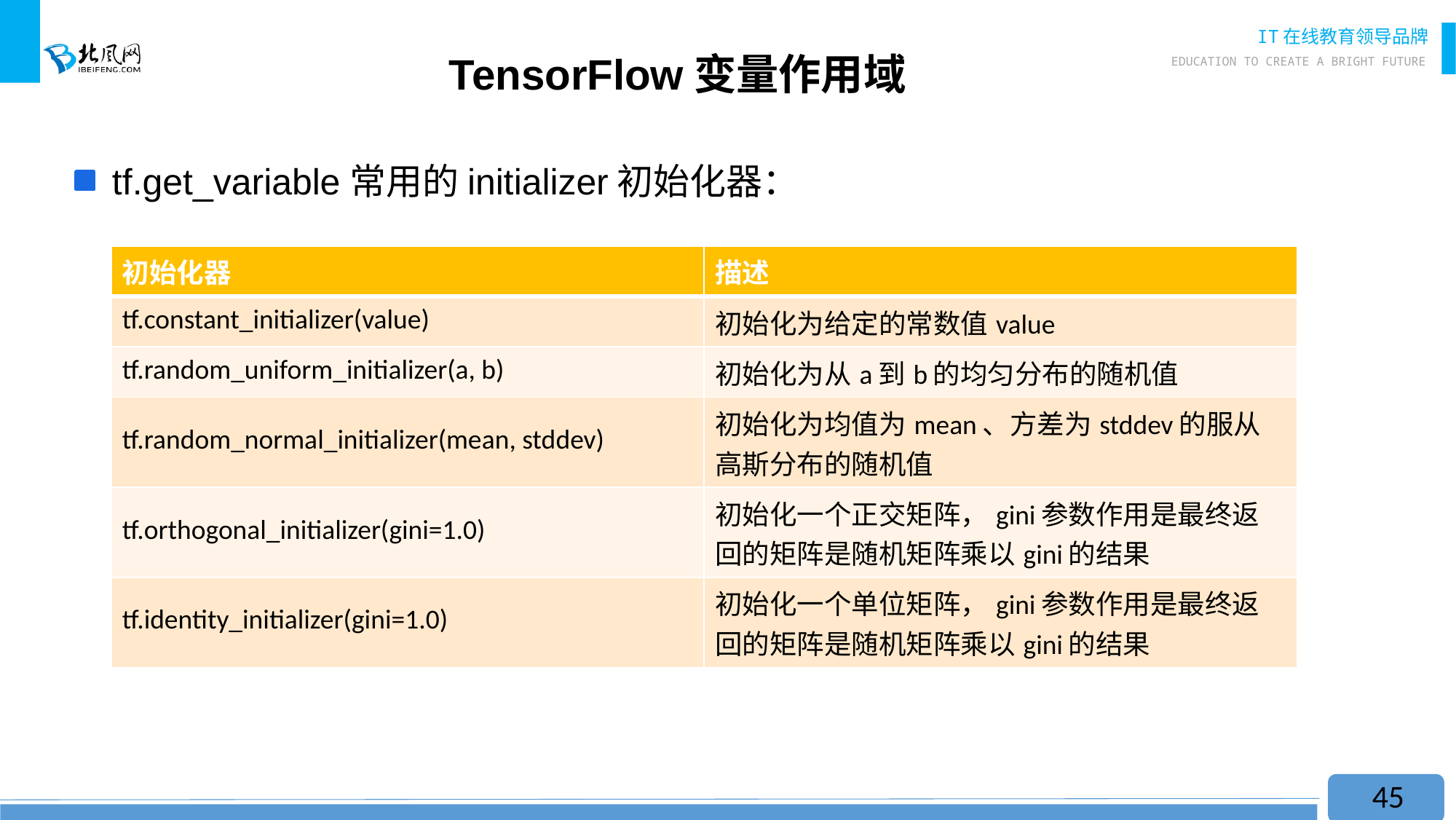

# TensorFlow变量作用域
 tf.get_variable常用的initializer初始化器：
| 初始化器 | 描述 |
| --- | --- |
| tf.constant\_initializer(value) | 初始化为给定的常数值value |
| tf.random\_uniform\_initializer(a, b) | 初始化为从a到b的均匀分布的随机值 |
| tf.random\_normal\_initializer(mean, stddev) | 初始化为均值为mean、方差为stddev的服从高斯分布的随机值 |
| tf.orthogonal\_initializer(gini=1.0) | 初始化一个正交矩阵，gini参数作用是最终返回的矩阵是随机矩阵乘以gini的结果 |
| tf.identity\_initializer(gini=1.0) | 初始化一个单位矩阵，gini参数作用是最终返回的矩阵是随机矩阵乘以gini的结果 |